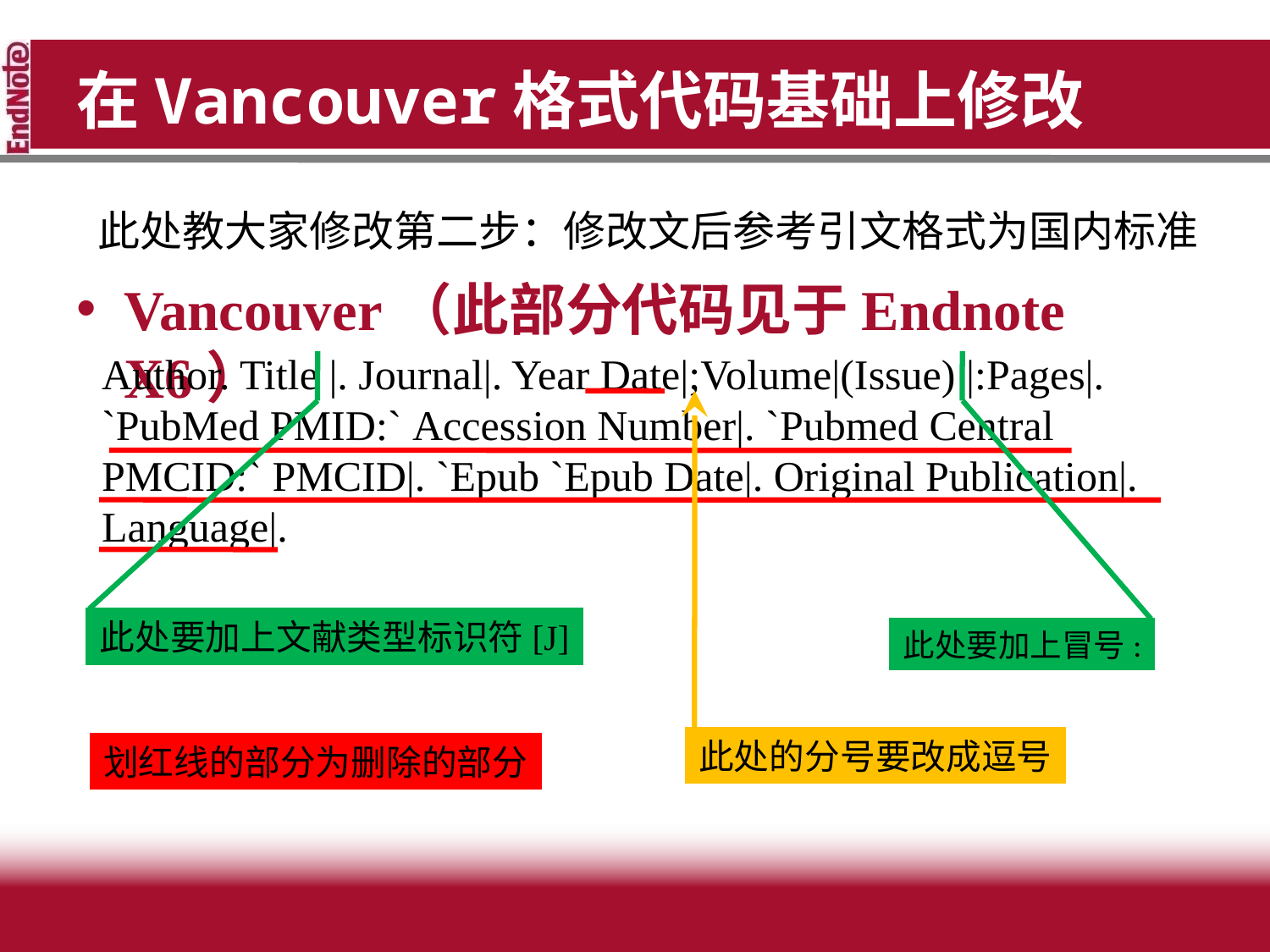

# 在Vancouver格式代码基础上修改

Vancouver（此部分代码见于Endnote X6）

此处教大家修改第二步：修改文后参考引文格式为国内标准
Author. Title |. Journal|. Year Date|;Volume|(Issue) |:Pages|. `PubMed PMID:` Accession Number|. `Pubmed Central PMCID:` PMCID|. `Epub `Epub Date|. Original Publication|. Language|.

此处要加上文献类型标识符[J]
此处要加上冒号:
此处的分号要改成逗号
划红线的部分为删除的部分